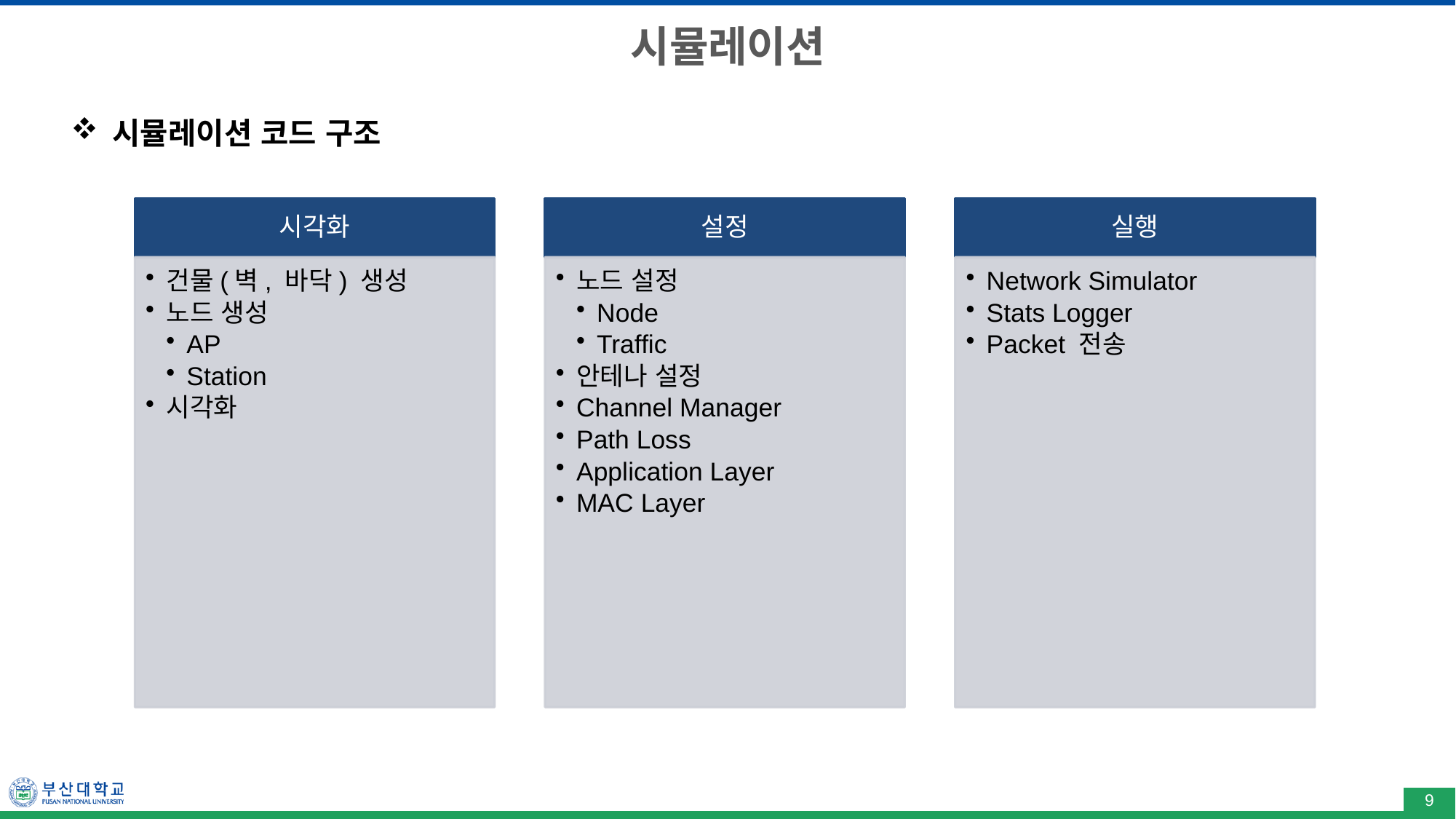

# 시뮬레이션
시뮬레이션 코드 구조
시각화
건물(벽, 바닥) 생성
노드 생성
AP
Station
시각화

설정
노드 설정
Node
Traffic
안테나 설정
Channel Manager
Path Loss
Application Layer
MAC Layer

실행
Network Simulator
Stats Logger
Packet 전송
9